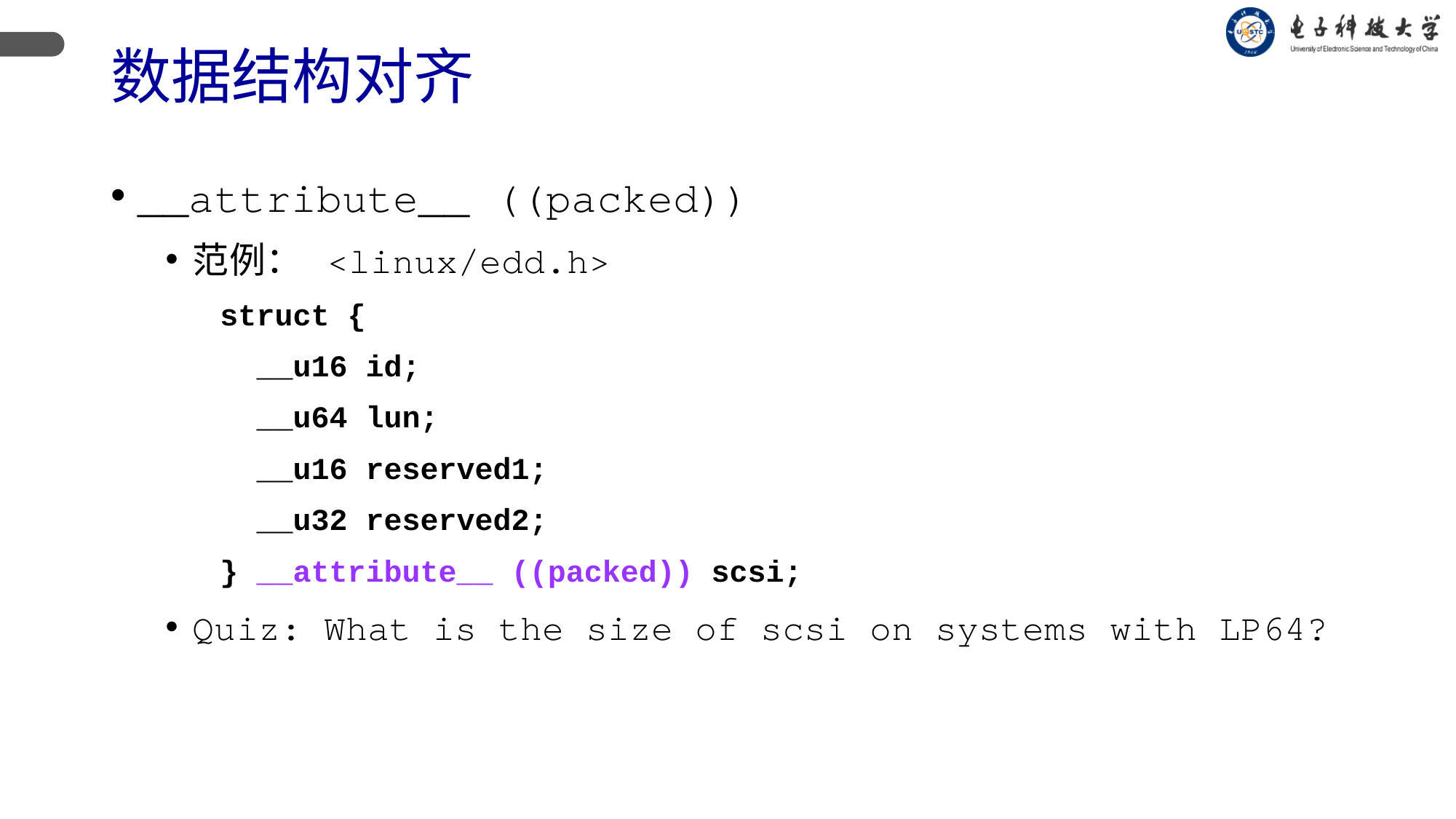

# 数据结构对齐
__attribute__ ((packed))
范例：  <linux/edd.h>
struct {
  __u16 id;
  __u64 lun;
  __u16 reserved1;
  __u32 reserved2;
} __attribute__ ((packed)) scsi;
Quiz: What is the size of scsi on systems with LP64?